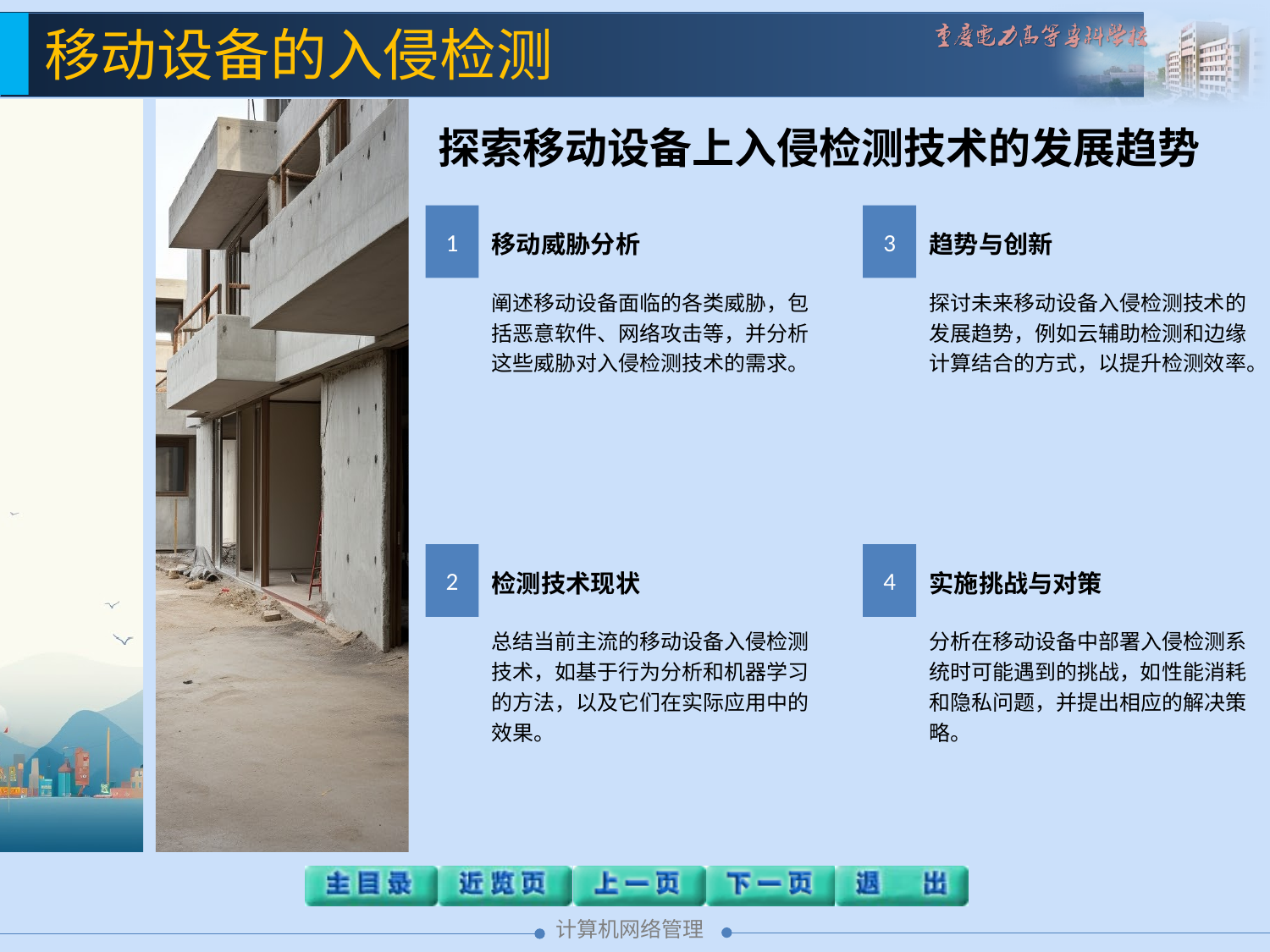

移动设备的入侵检测

探索移动设备上入侵检测技术的发展趋势
移动威胁分析
1
阐述移动设备面临的各类威胁，包括恶意软件、网络攻击等，并分析这些威胁对入侵检测技术的需求。
趋势与创新
3
探讨未来移动设备入侵检测技术的发展趋势，例如云辅助检测和边缘计算结合的方式，以提升检测效率。
检测技术现状
2
总结当前主流的移动设备入侵检测技术，如基于行为分析和机器学习的方法，以及它们在实际应用中的效果。
实施挑战与对策
4
分析在移动设备中部署入侵检测系统时可能遇到的挑战，如性能消耗和隐私问题，并提出相应的解决策略。